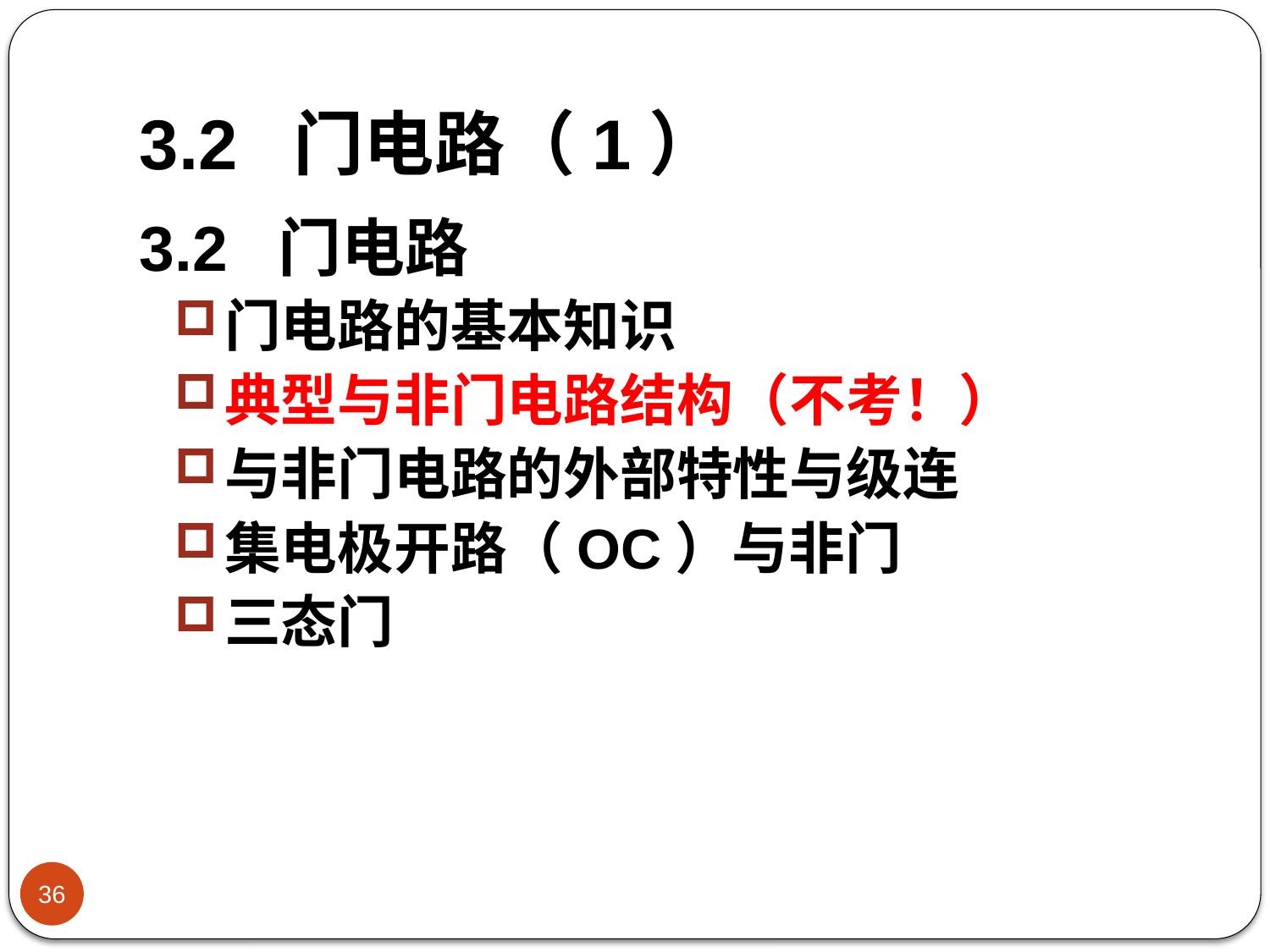

# 3.2  门电路（1）
3.2  门电路
门电路的基本知识
典型与非门电路结构（不考！）
与非门电路的外部特性与级连
集电极开路（OC）与非门
三态门
36